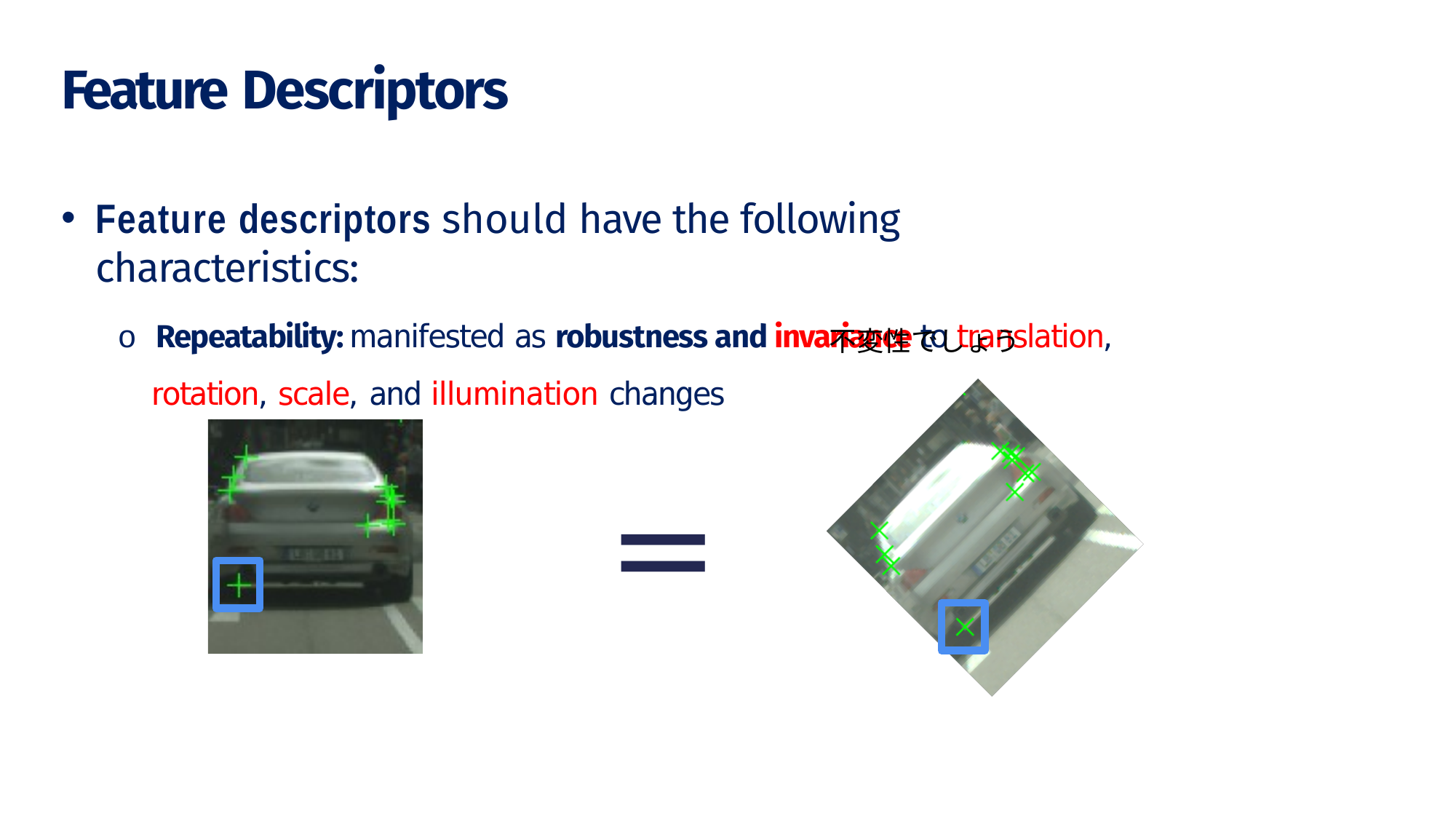

# Feature Descriptors
Feature descriptors should have the following characteristics:
o Repeatability: manifested as robustness and invariance to translation,  rotation, scale, and illumination changes
不変性でしょう

=